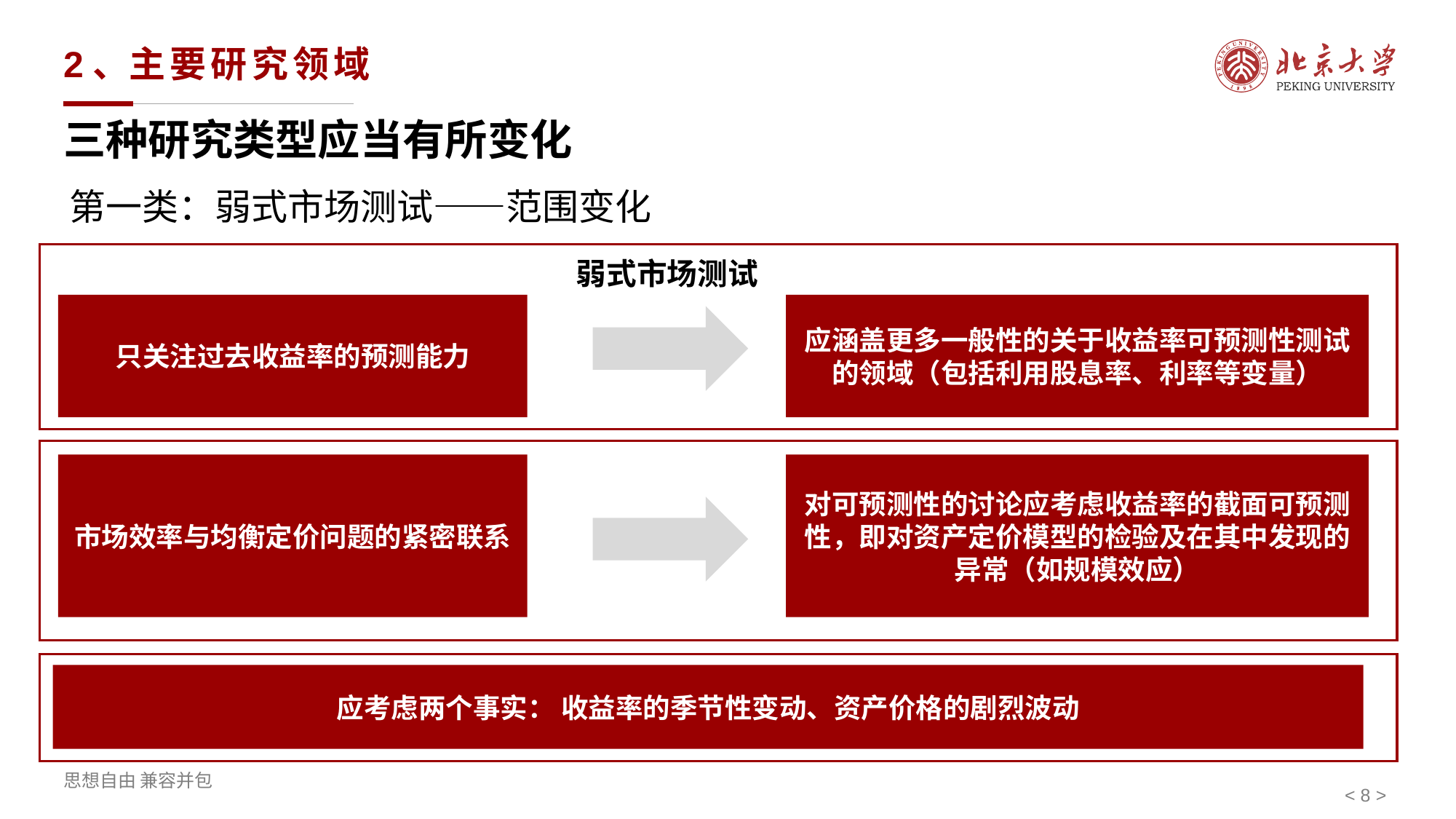

# 2、主要研究领域
三种研究类型应当有所变化
第一类：弱式市场测试——范围变化

弱式市场测试
只关注过去收益率的预测能力
应涵盖更多一般性的关于收益率可预测性测试的领域（包括利用股息率、利率等变量）

市场效率与均衡定价问题的紧密联系
对可预测性的讨论应考虑收益率的截面可预测性，即对资产定价模型的检验及在其中发现的异常（如规模效应）

应考虑两个事实： 收益率的季节性变动、资产价格的剧烈波动
< 8 >